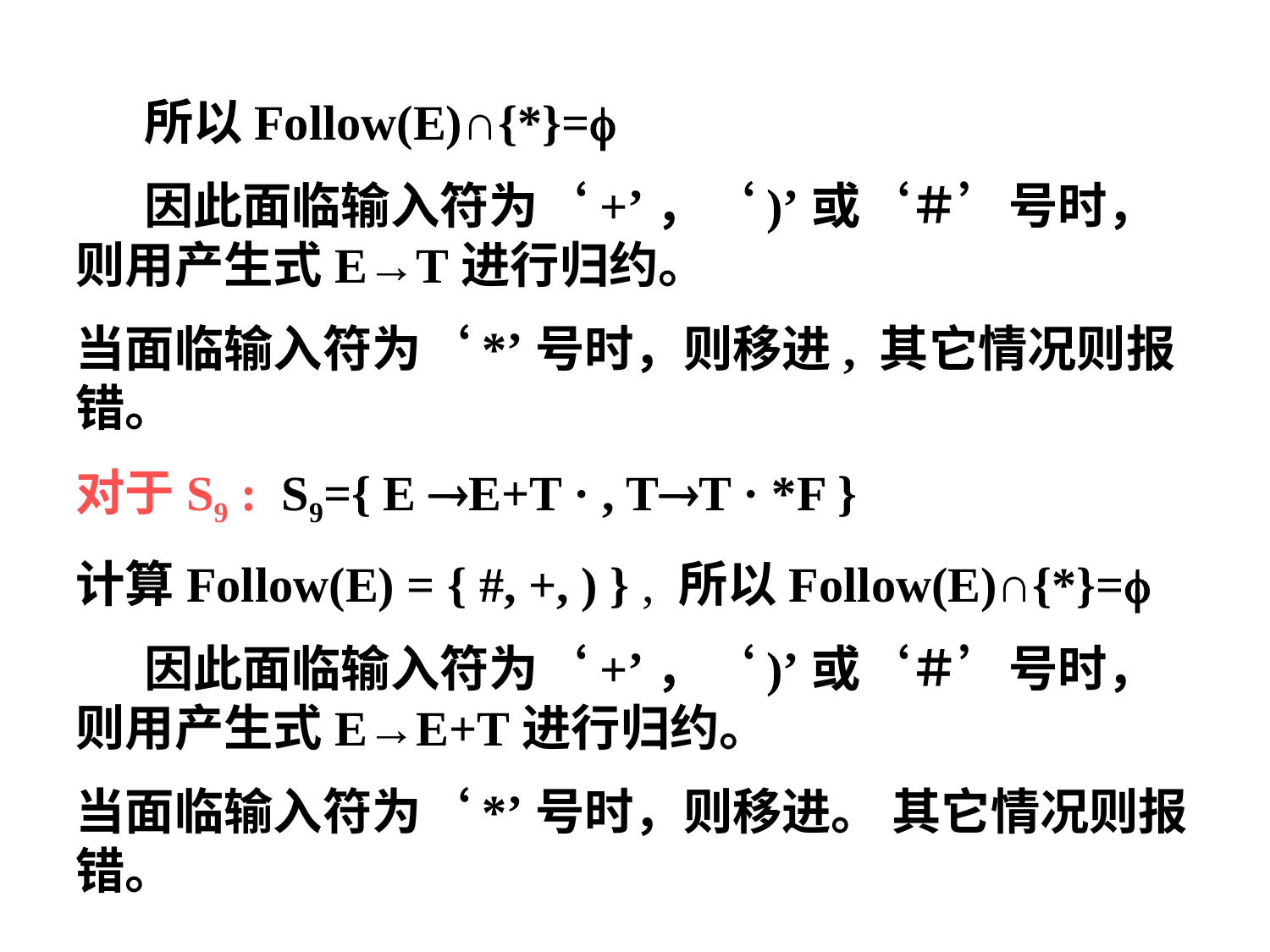

所以Follow(E)∩{*}=φ
     因此面临输入符为‘+’，‘)’或‘＃’号时，则用产生式E→T进行归约。
当面临输入符为‘*’号时，则移进, 其它情况则报错。
对于S9 :  S9={ E →E+T · , T→T · *F }
计算Follow(E) = { #, +, ) } , 所以Follow(E)∩{*}=φ
     因此面临输入符为‘+’，‘)’或‘＃’号时，则用产生式E→E+T进行归约。
当面临输入符为‘*’号时，则移进。 其它情况则报错。